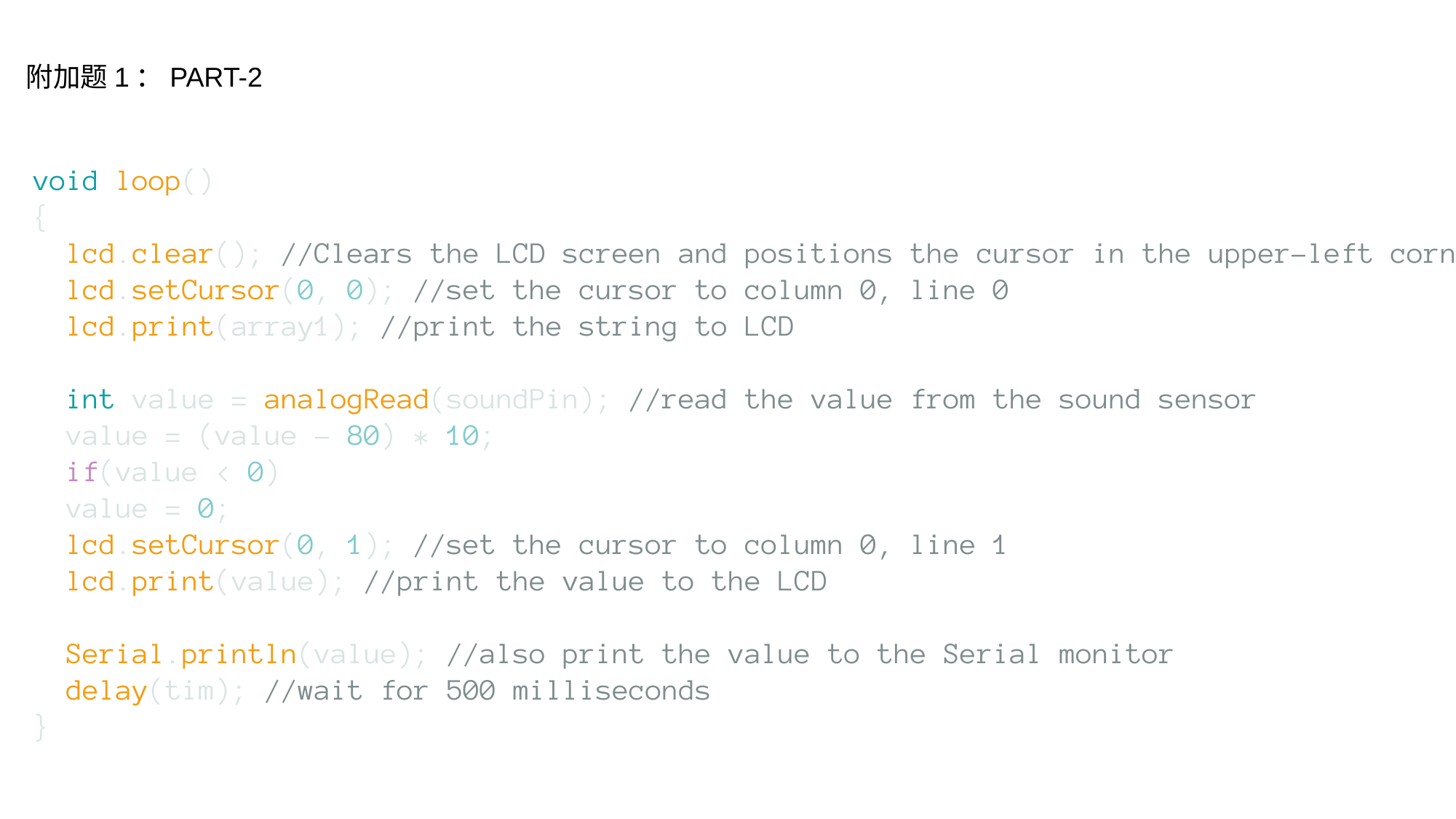

附加题1：PART-2
void loop()
{
  lcd.clear(); //Clears the LCD screen and positions the cursor in the upper-left corner.
  lcd.setCursor(0, 0); //set the cursor to column 0, line 0
  lcd.print(array1); //print the string to LCD
  int value = analogRead(soundPin); //read the value from the sound sensor
  value = (value - 80) * 10;
  if(value < 0)
  value = 0;
  lcd.setCursor(0, 1); //set the cursor to column 0, line 1
  lcd.print(value); //print the value to the LCD

  Serial.println(value); //also print the value to the Serial monitor
  delay(tim); //wait for 500 milliseconds
}